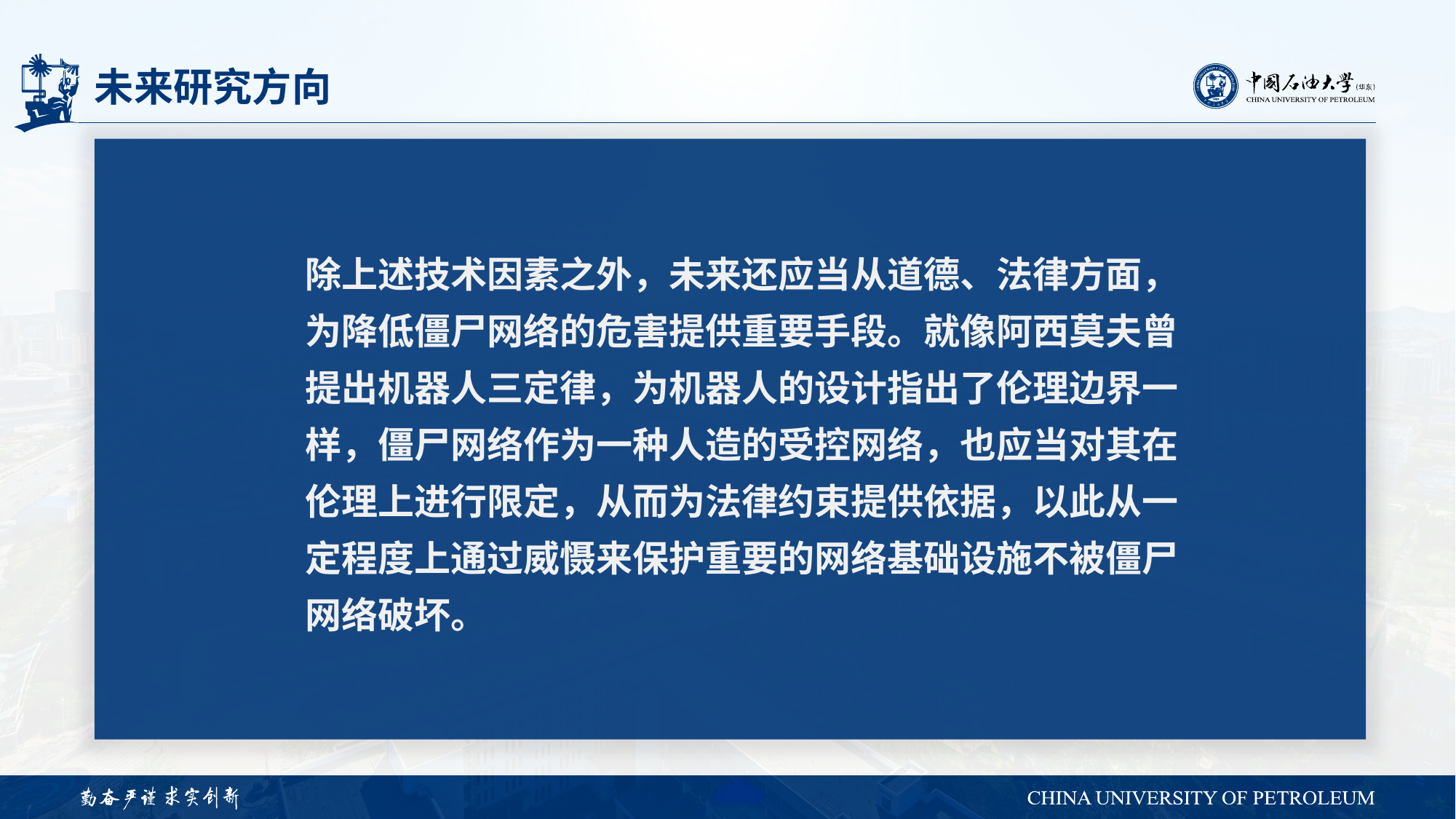

# 未来研究方向

除上述技术因素之外，未来还应当从道德、法律方面，为降低僵尸网络的危害提供重要手段。就像阿西莫夫曾提出机器人三定律，为机器人的设计指出了伦理边界一样，僵尸网络作为一种人造的受控网络，也应当对其在伦理上进行限定，从而为法律约束提供依据，以此从一定程度上通过威慑来保护重要的网络基础设施不被僵尸网络破坏。